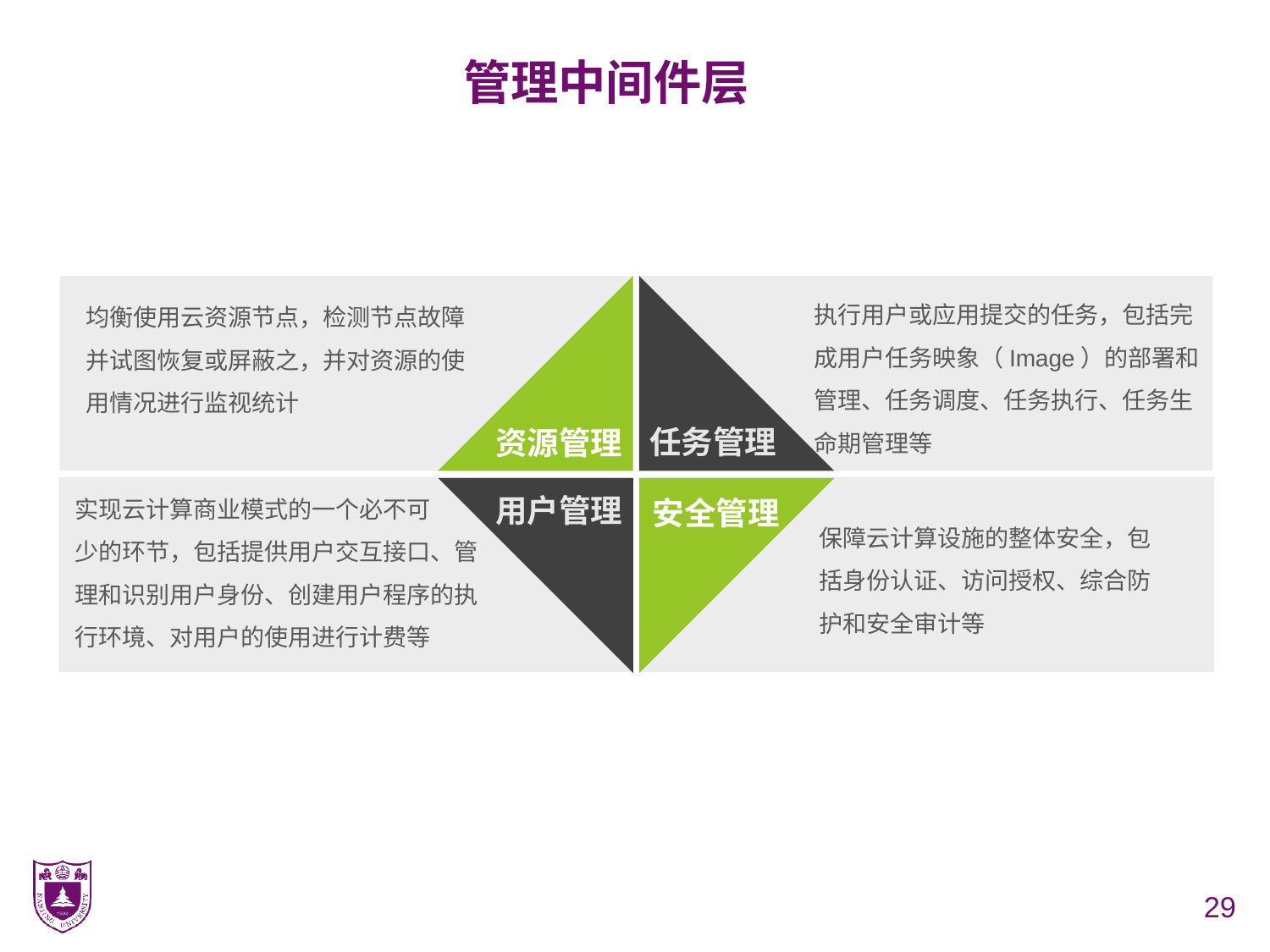

# 管理中间件层

任务管理
资源管理

用户管理
安全管理
执行用户或应用提交的任务，包括完 成用户任务映象（Image）的部署和管理、任务调度、任务执行、任务生   命期管理等
均衡使用云资源节点，检测节点故障并试图恢复或屏蔽之，并对资源的使用情况进行监视统计
实现云计算商业模式的一个必不可
少的环节，包括提供用户交互接口、管理和识别用户身份、创建用户程序的执行环境、对用户的使用进行计费等

保障云计算设施的整体安全，包括身份认证、访问授权、综合防护和安全审计等
29